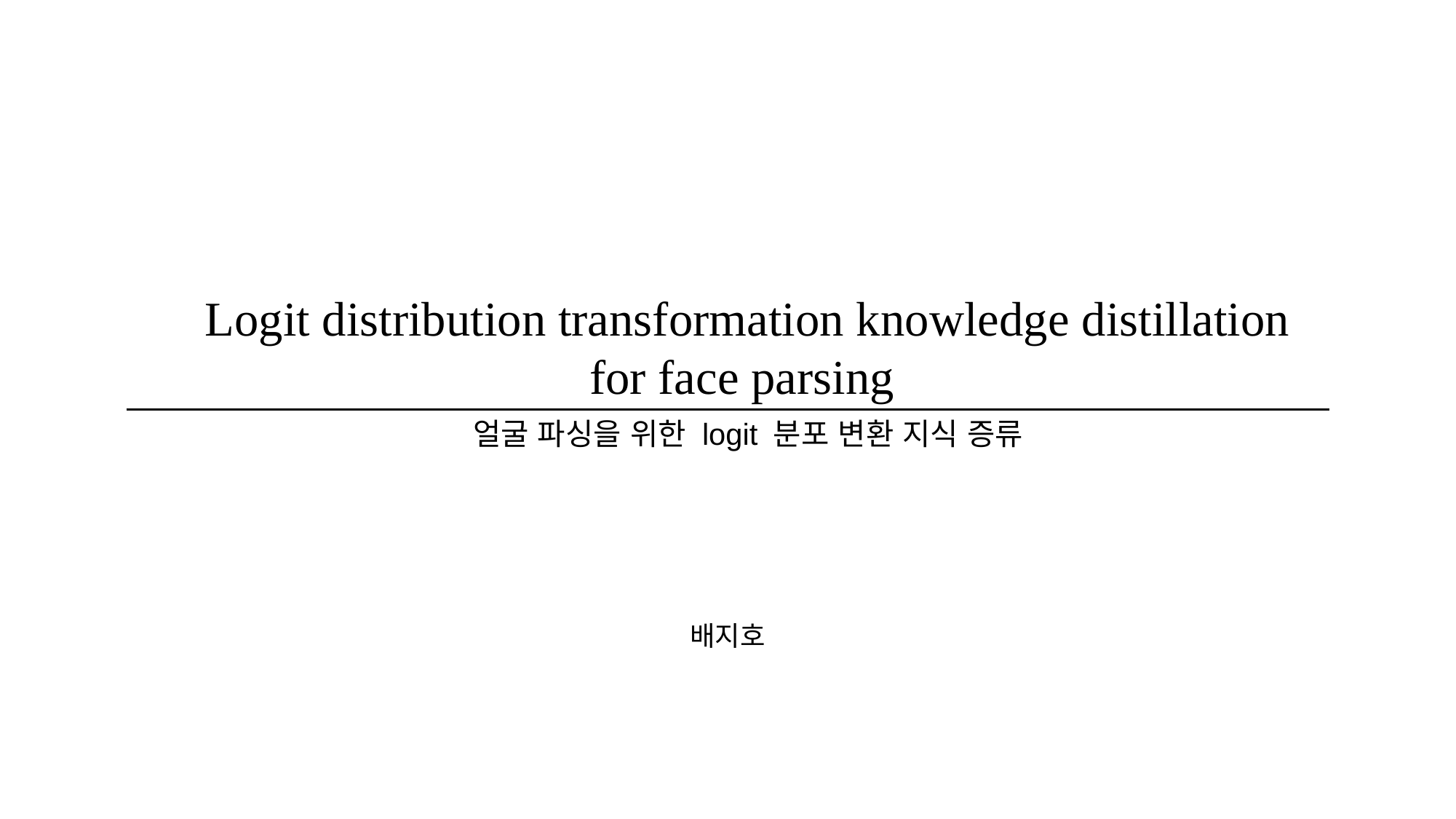

# Logit distribution transformation knowledge distillation for face parsing
얼굴 파싱을 위한 logit 분포 변환 지식 증류
배지호